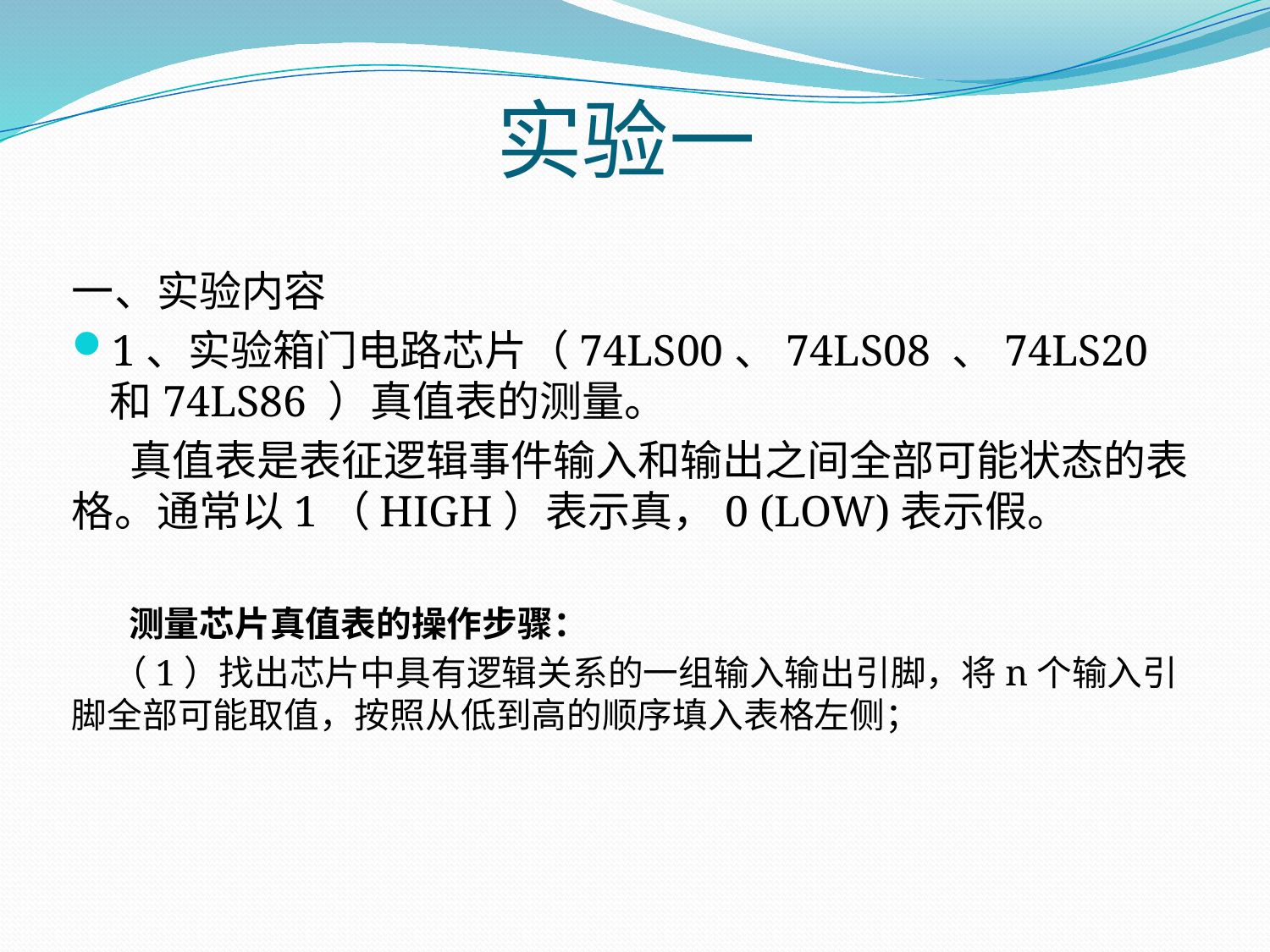

# 实验一
一、实验内容
1、实验箱门电路芯片（74LS00、74LS08 、74LS20 和74LS86 ）真值表的测量。
     真值表是表征逻辑事件输入和输出之间全部可能状态的表格。通常以1（HIGH）表示真，0 (LOW)表示假。

      测量芯片真值表的操作步骤：
    （1）找出芯片中具有逻辑关系的一组输入输出引脚，将n个输入引脚全部可能取值，按照从低到高的顺序填入表格左侧；